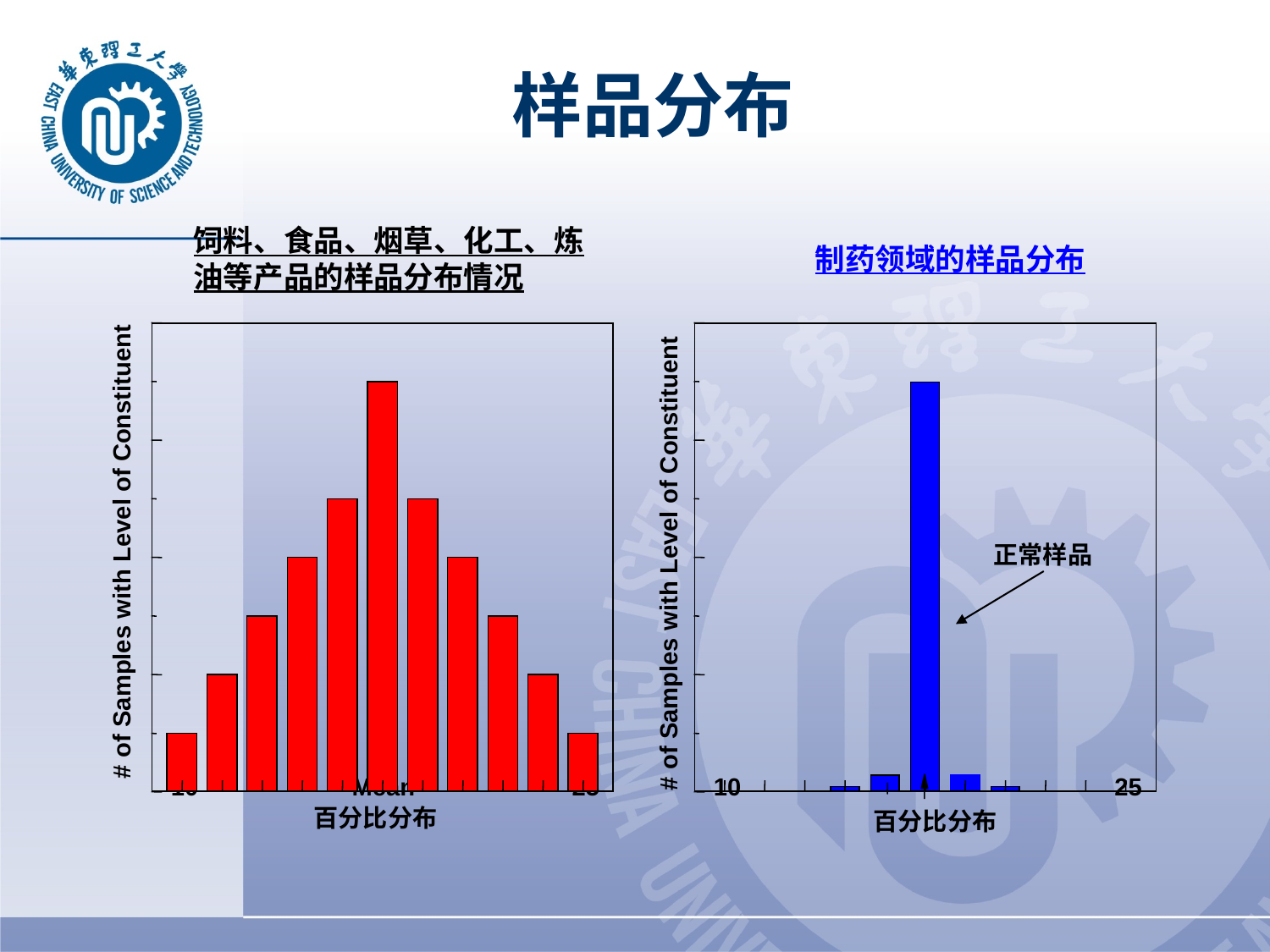

# 样品分布
饲料、食品、烟草、化工、炼油等产品的样品分布情况
制药领域的样品分布

# of Samples with Level of Constituent
正常样品
# of Samples with Level of Constituent

10
Mean
25
10
25

百分比分布
百分比分布